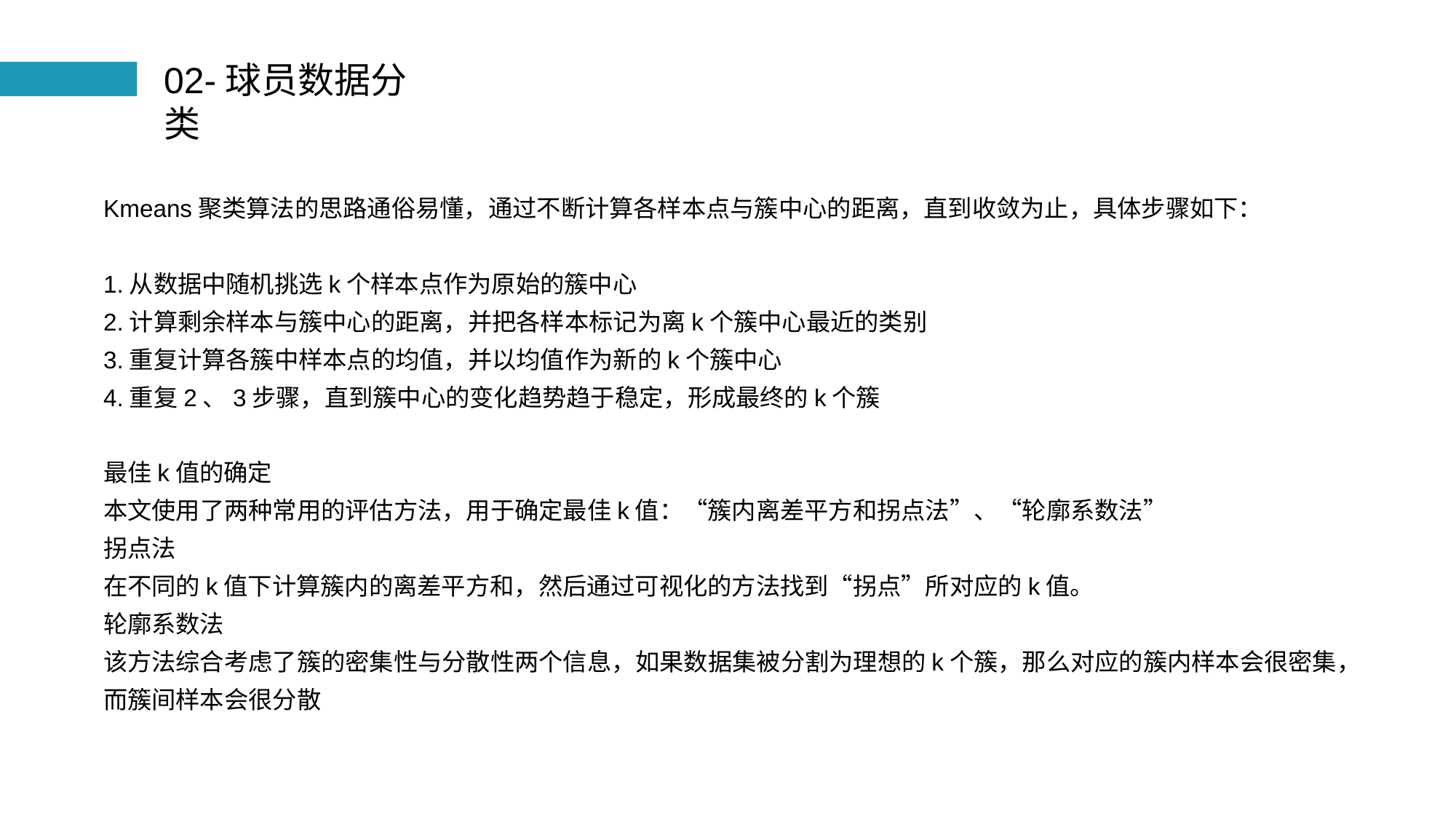

02-球员数据分类

Kmeans聚类算法的思路通俗易懂，通过不断计算各样本点与簇中心的距离，直到收敛为止，具体步骤如下：

1.从数据中随机挑选k个样本点作为原始的簇中心
2.计算剩余样本与簇中心的距离，并把各样本标记为离k个簇中心最近的类别
3.重复计算各簇中样本点的均值，并以均值作为新的k个簇中心
4.重复2、3步骤，直到簇中心的变化趋势趋于稳定，形成最终的k个簇

最佳k值的确定
本文使用了两种常用的评估方法，用于确定最佳k值：“簇内离差平方和拐点法”、“轮廓系数法”
拐点法
在不同的k值下计算簇内的离差平方和，然后通过可视化的方法找到“拐点”所对应的k值。
轮廓系数法
该方法综合考虑了簇的密集性与分散性两个信息，如果数据集被分割为理想的k个簇，那么对应的簇内样本会很密集，而簇间样本会很分散